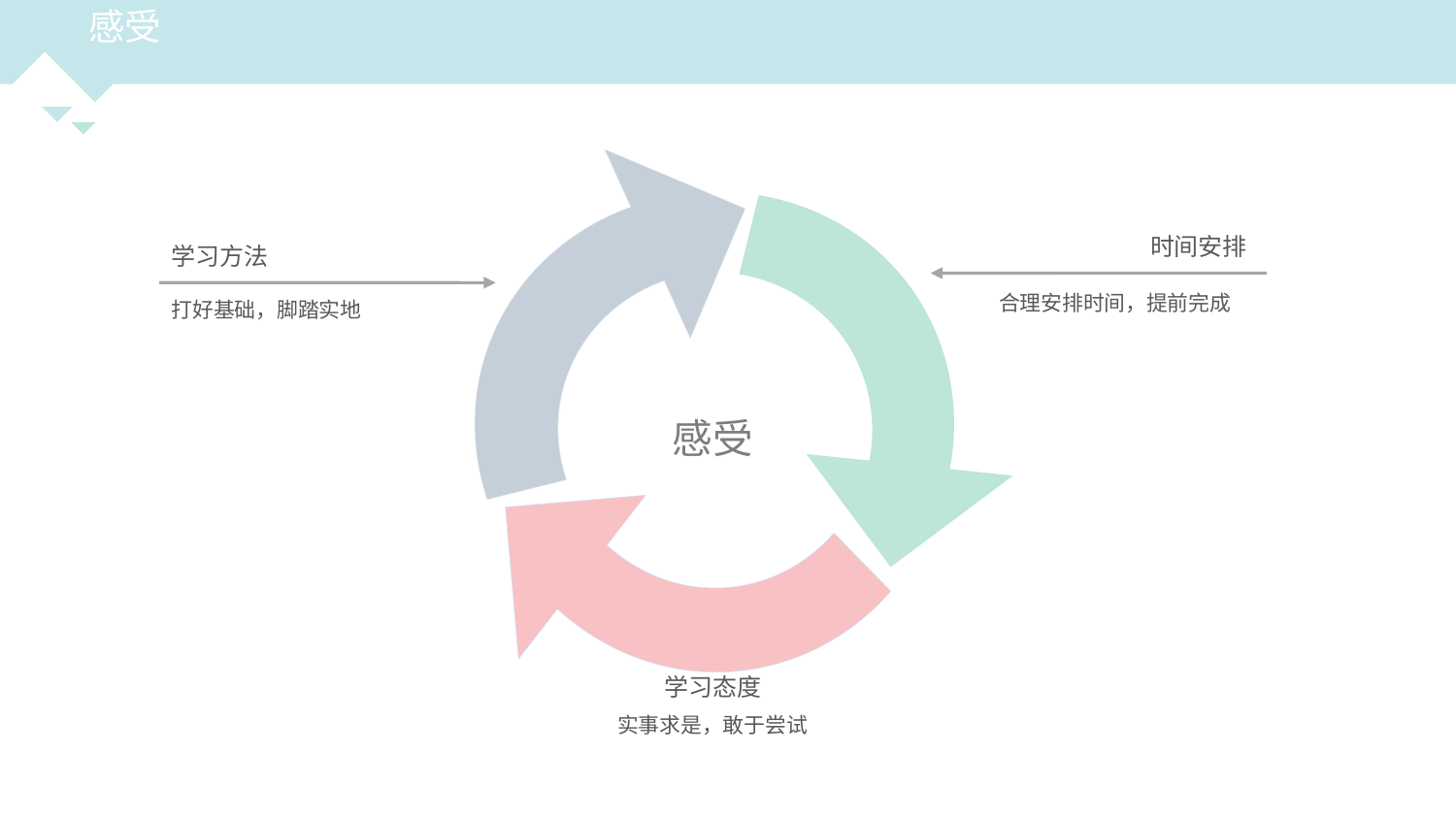

感受

时间安排

合理安排时间，提前完成
学习方法

打好基础，脚踏实地
感受
学习态度
实事求是，敢于尝试